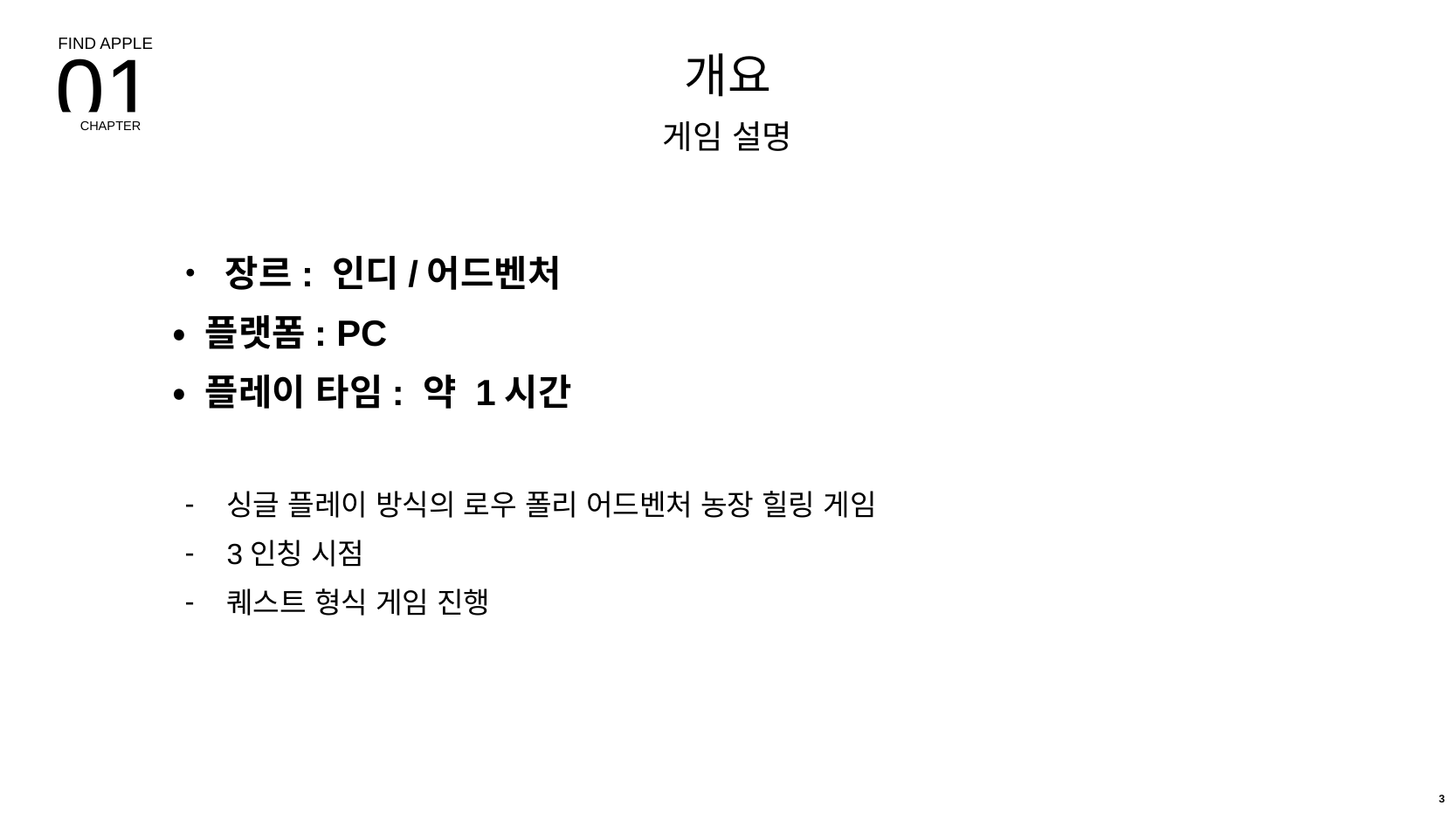

FIND APPLE

01
CHAPTER
개요
게임 설명
• 장르: 인디/어드벤처
• 플랫폼: PC
• 플레이 타임: 약 1시간

싱글 플레이 방식의 로우 폴리 어드벤처 농장 힐링 게임
3인칭 시점
퀘스트 형식 게임 진행
3